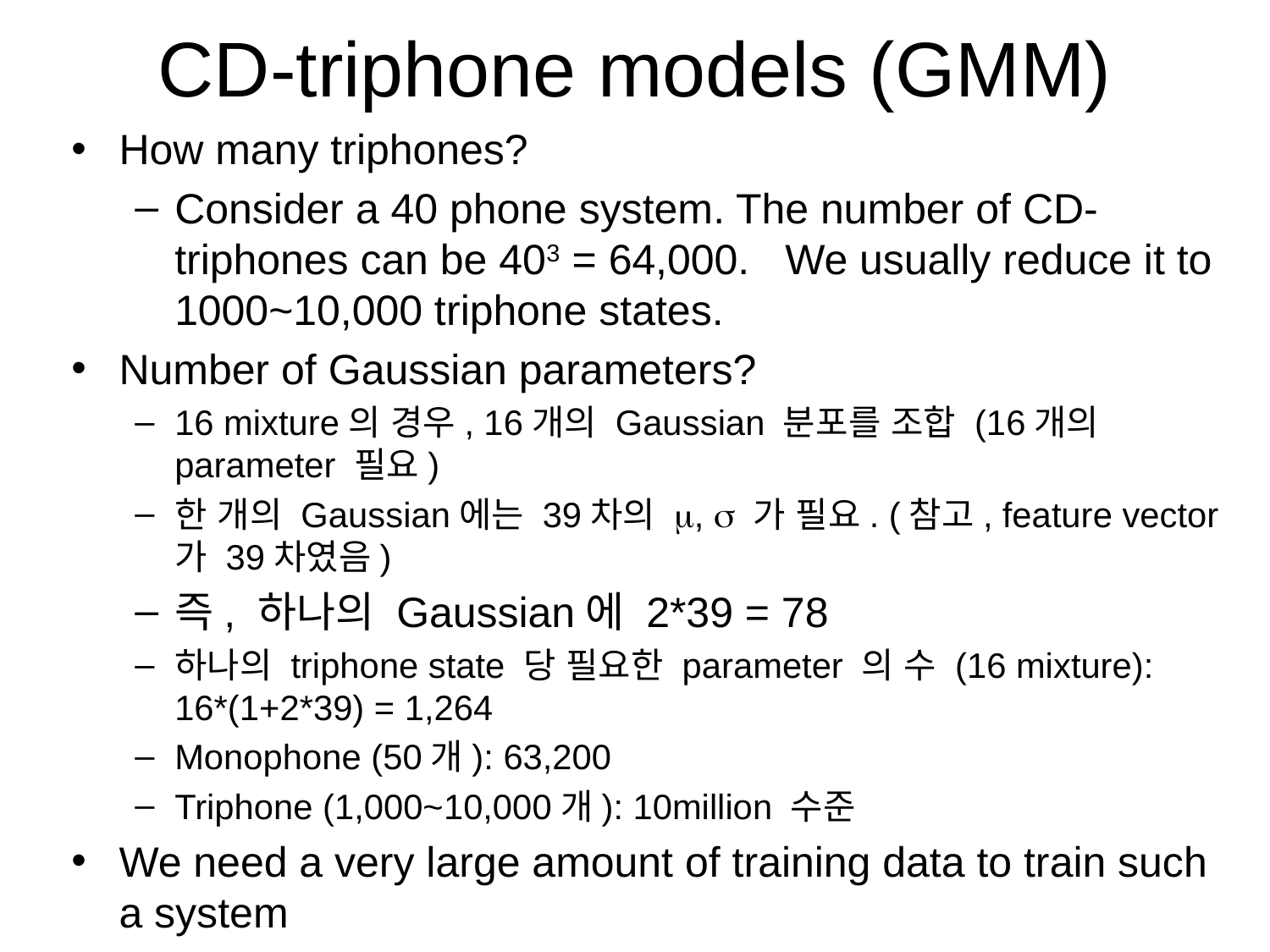

# CD-triphone models (GMM)
How many triphones?
Consider a 40 phone system. The number of CD-triphones can be 403 = 64,000.   We usually reduce it to 1000~10,000 triphone states.
Number of Gaussian parameters?
16 mixture의 경우, 16개의 Gaussian 분포를 조합 (16개의 parameter 필요)
한 개의 Gaussian에는 39차의 μ, σ 가 필요. (참고, feature vector가 39차였음)
즉, 하나의 Gaussian에 2*39 = 78
하나의 triphone state 당 필요한 parameter 의 수 (16 mixture): 16*(1+2*39) = 1,264
Monophone (50개): 63,200
Triphone (1,000~10,000개): 10million 수준
We need a very large amount of training data to train such a system